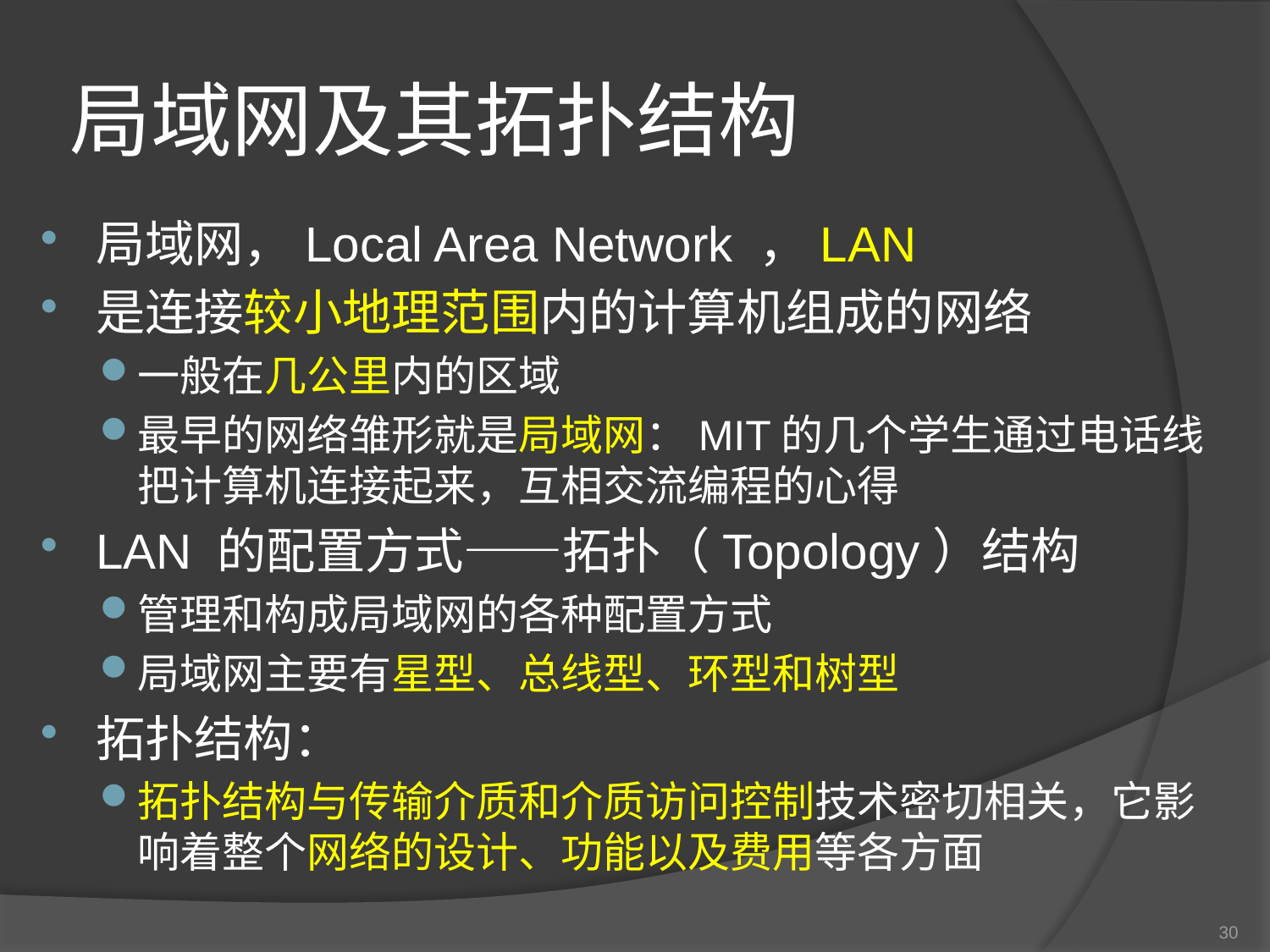

# 局域网及其拓扑结构
局域网，Local Area Network ，LAN
是连接较小地理范围内的计算机组成的网络
一般在几公里内的区域
最早的网络雏形就是局域网：MIT的几个学生通过电话线把计算机连接起来，互相交流编程的心得
LAN 的配置方式——拓扑（Topology）结构
管理和构成局域网的各种配置方式
局域网主要有星型、总线型、环型和树型
拓扑结构：
拓扑结构与传输介质和介质访问控制技术密切相关，它影响着整个网络的设计、功能以及费用等各方面
30